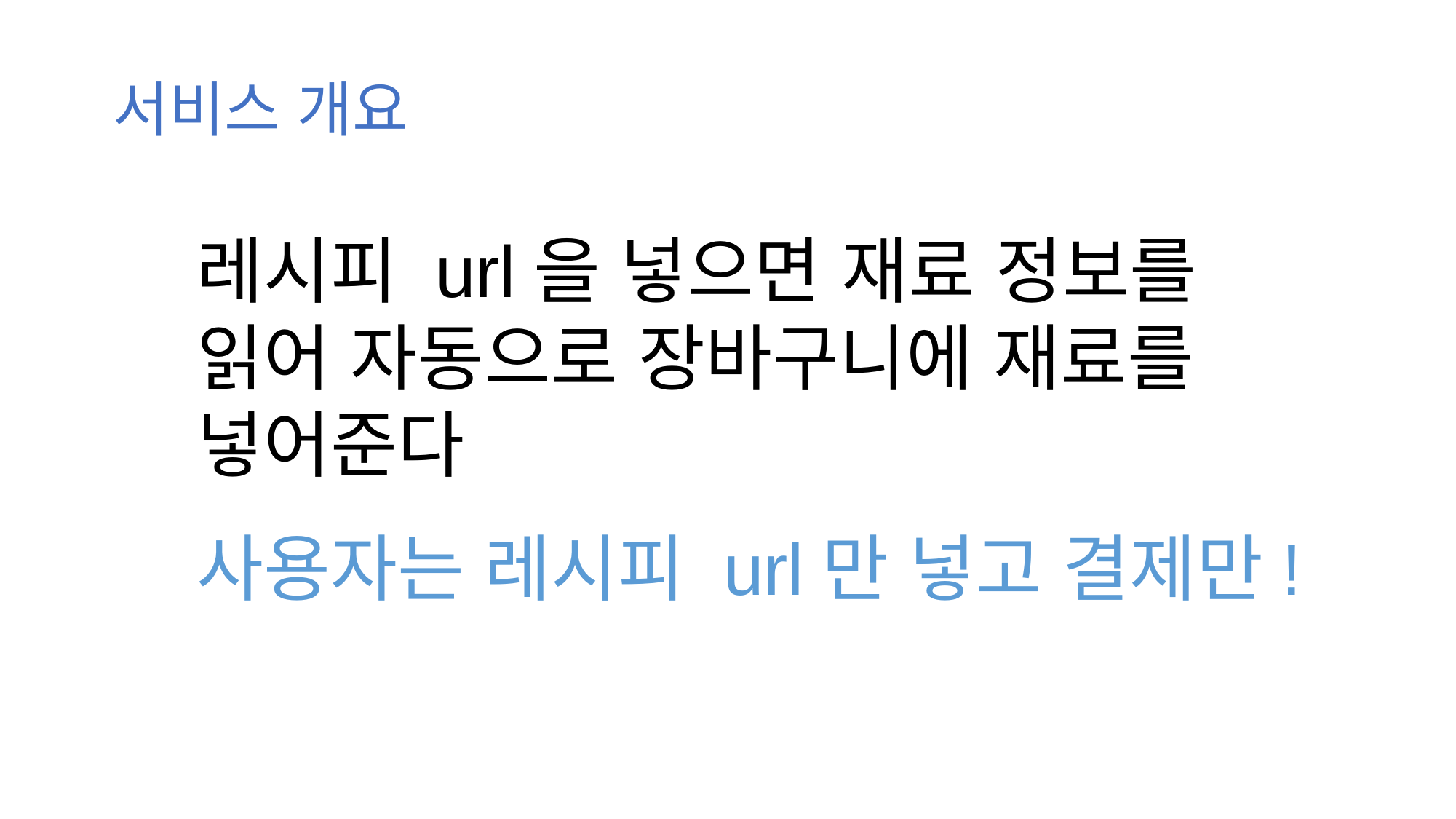

서비스 개요
레시피 url을 넣으면 재료 정보를 읽어 자동으로 장바구니에 재료를 넣어준다
사용자는 레시피 url만 넣고 결제만!